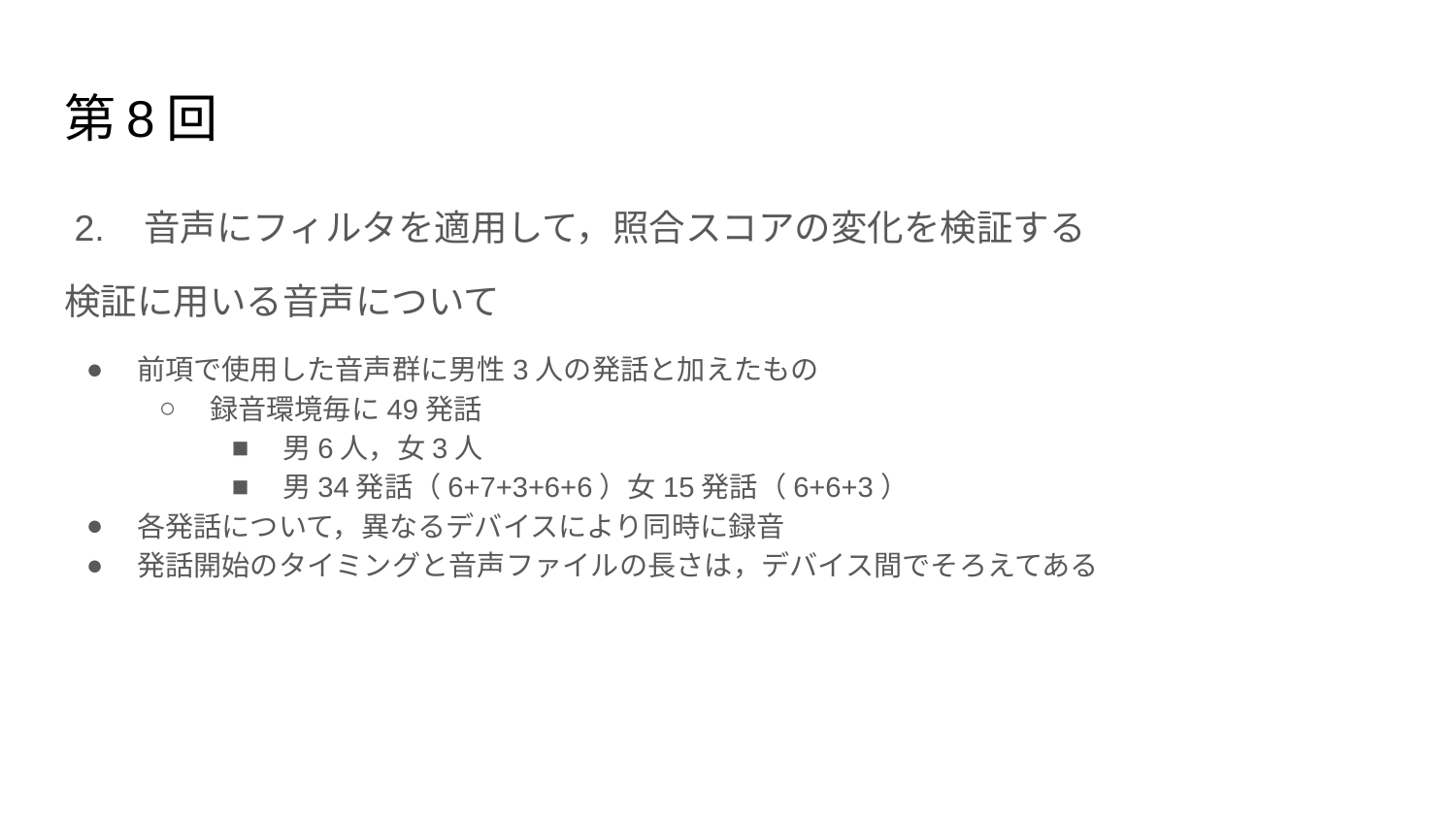

# 第8回
 2.   音声にフィルタを適用して，照合スコアの変化を検証する
検証に用いる音声について
前項で使用した音声群に男性3人の発話と加えたもの
録音環境毎に49発話
男6人，女3人
男34発話（6+7+3+6+6）女15発話（6+6+3）
各発話について，異なるデバイスにより同時に録音
発話開始のタイミングと音声ファイルの長さは，デバイス間でそろえてある